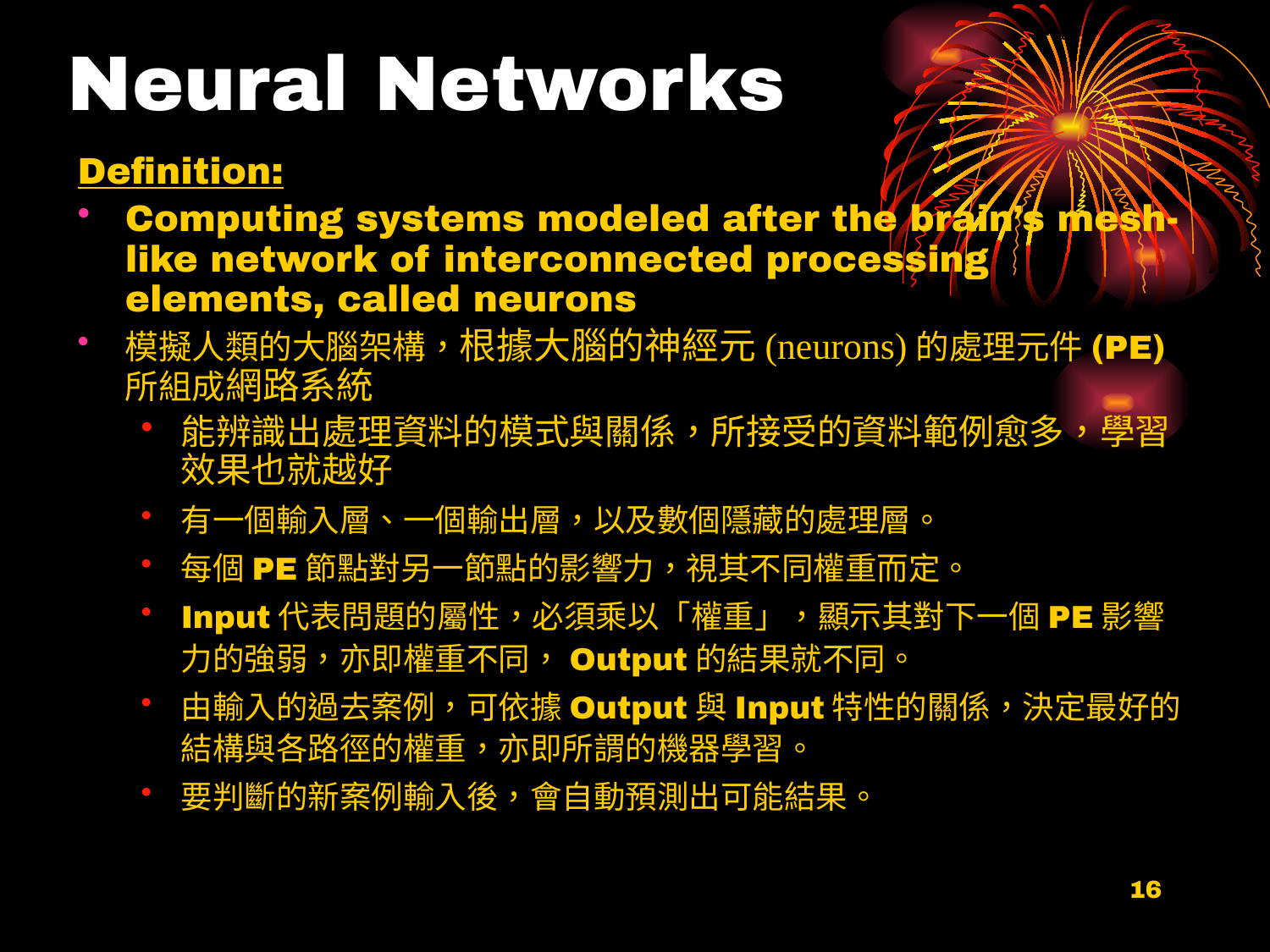

# Neural Networks
Definition:
Computing systems modeled after the brain’s mesh-like network of interconnected processing elements, called neurons
模擬人類的大腦架構，根據大腦的神經元(neurons)的處理元件(PE)所組成網路系統
能辨識出處理資料的模式與關係，所接受的資料範例愈多，學習效果也就越好
有一個輸入層、一個輸出層，以及數個隱藏的處理層。
每個PE節點對另一節點的影響力，視其不同權重而定。
Input代表問題的屬性，必須乘以「權重」，顯示其對下一個PE影響力的強弱，亦即權重不同，Output的結果就不同。
由輸入的過去案例，可依據Output與Input特性的關係，決定最好的結構與各路徑的權重，亦即所謂的機器學習。
要判斷的新案例輸入後，會自動預測出可能結果。

16